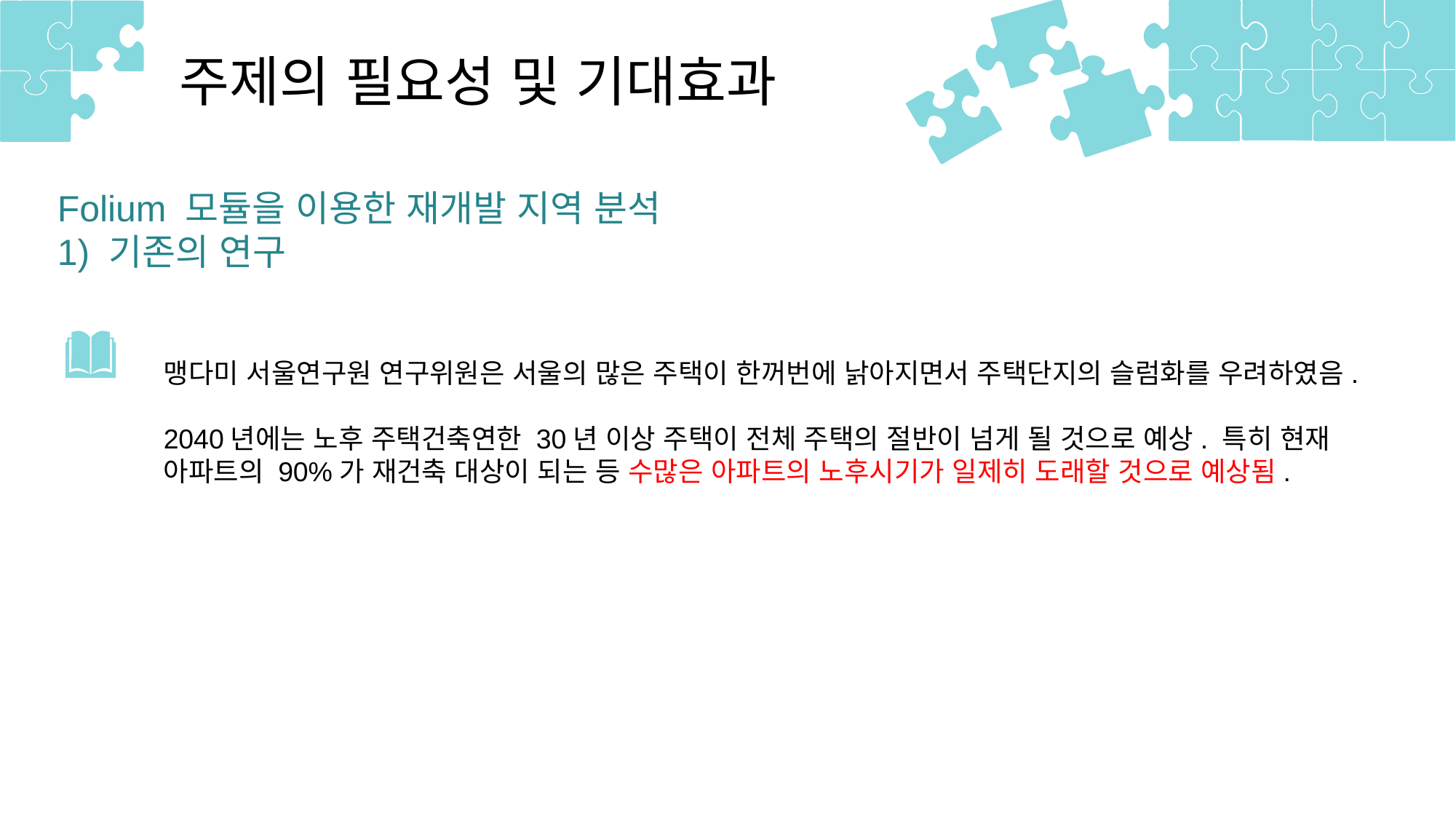

주제의 필요성 및 기대효과
Folium 모듈을 이용한 재개발 지역 분석
1) 기존의 연구
맹다미 서울연구원 연구위원은 서울의 많은 주택이 한꺼번에 낡아지면서 주택단지의 슬럼화를 우려하였음.

2040년에는 노후 주택건축연한 30년 이상 주택이 전체 주택의 절반이 넘게 될 것으로 예상. 특히 현재 아파트의 90%가 재건축 대상이 되는 등 수많은 아파트의 노후시기가 일제히 도래할 것으로 예상됨.